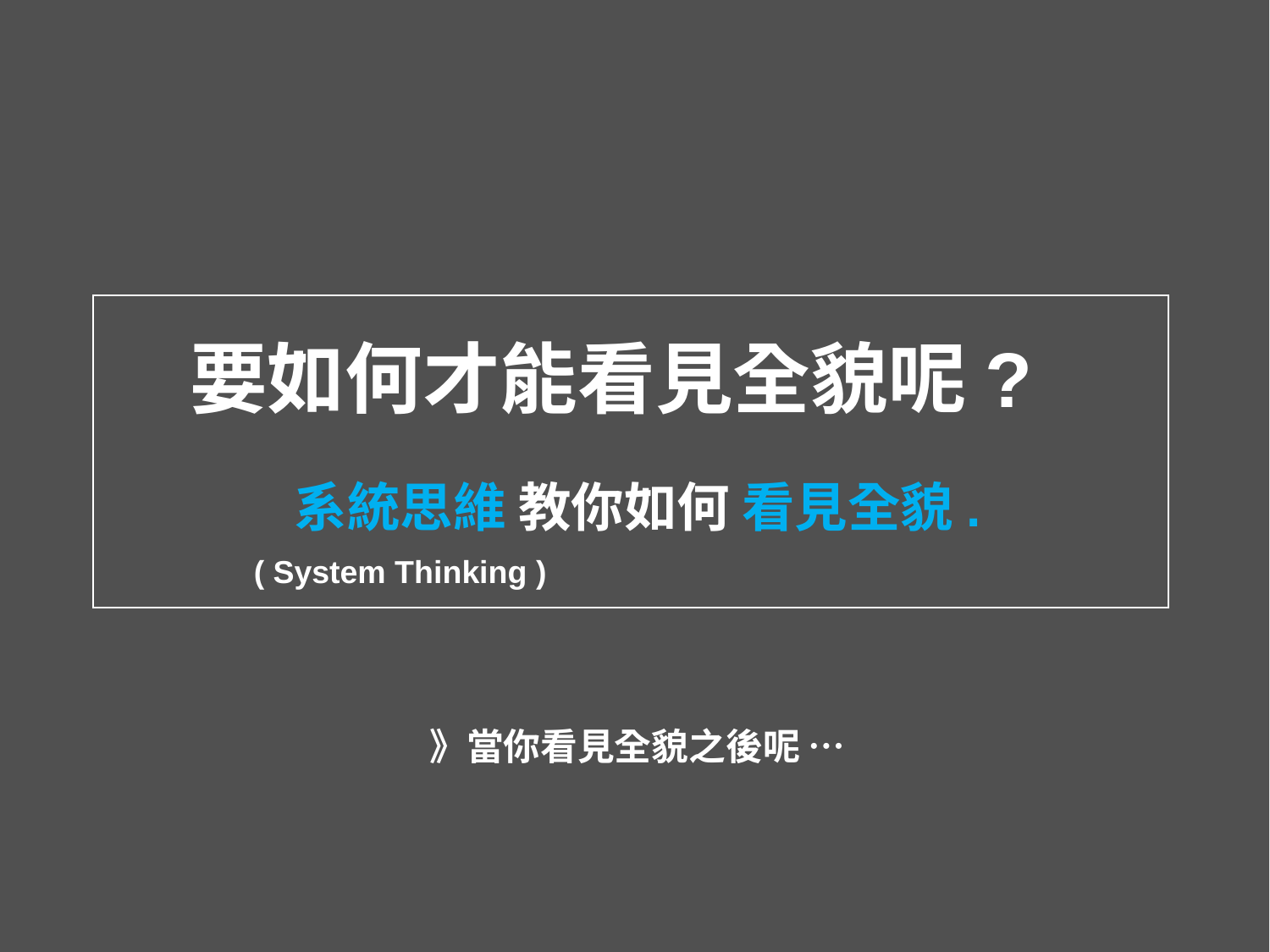

要如何才能看見全貌呢?
系統思維 教你如何 看見全貌.
( System Thinking )
》當你看見全貌之後呢 …